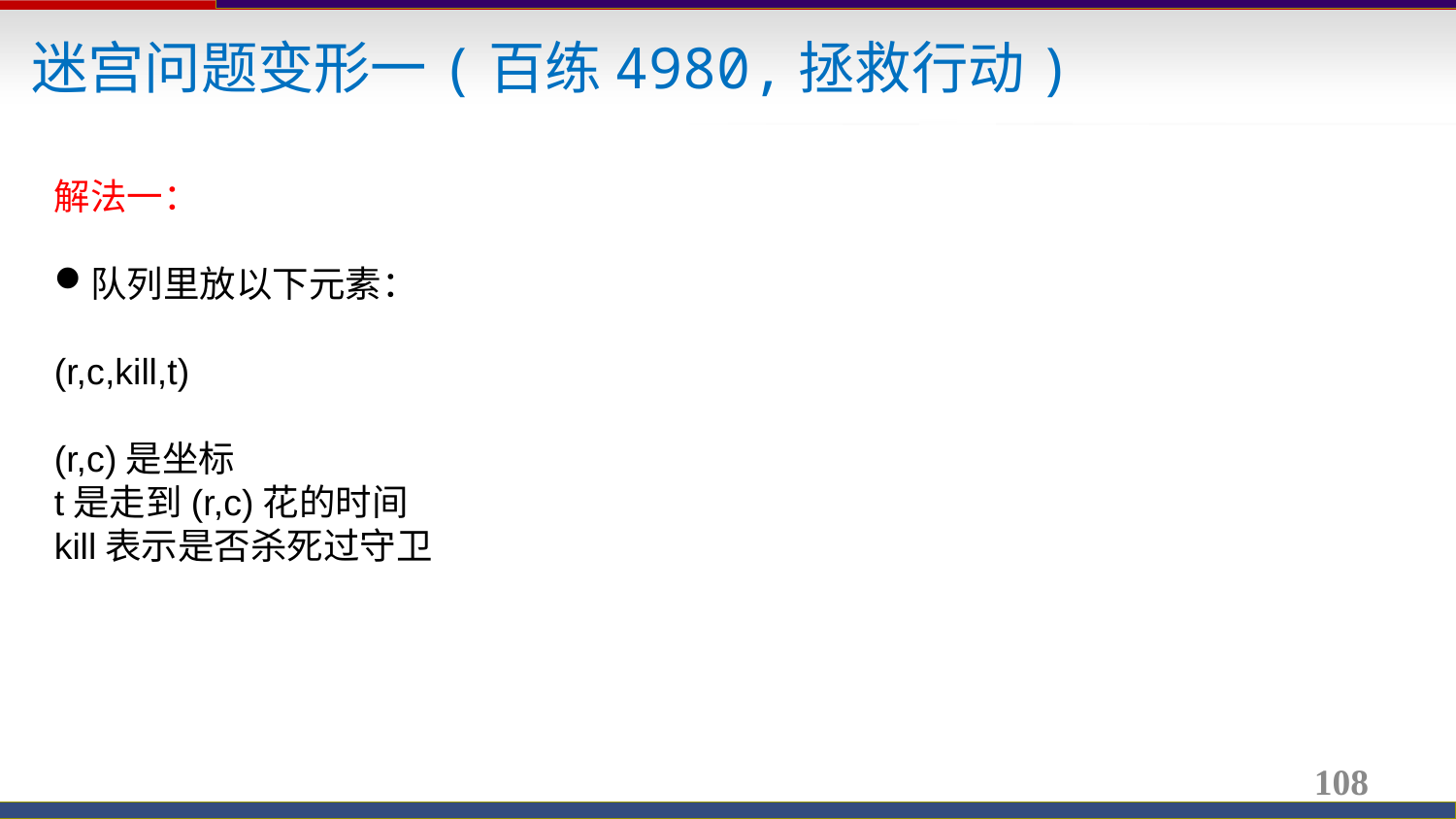

迷宫问题变形一(百练4980,拯救行动)

解法一：

队列里放以下元素：

(r,c,kill,t)

(r,c)是坐标
t是走到(r,c)花的时间
kill表示是否杀死过守卫